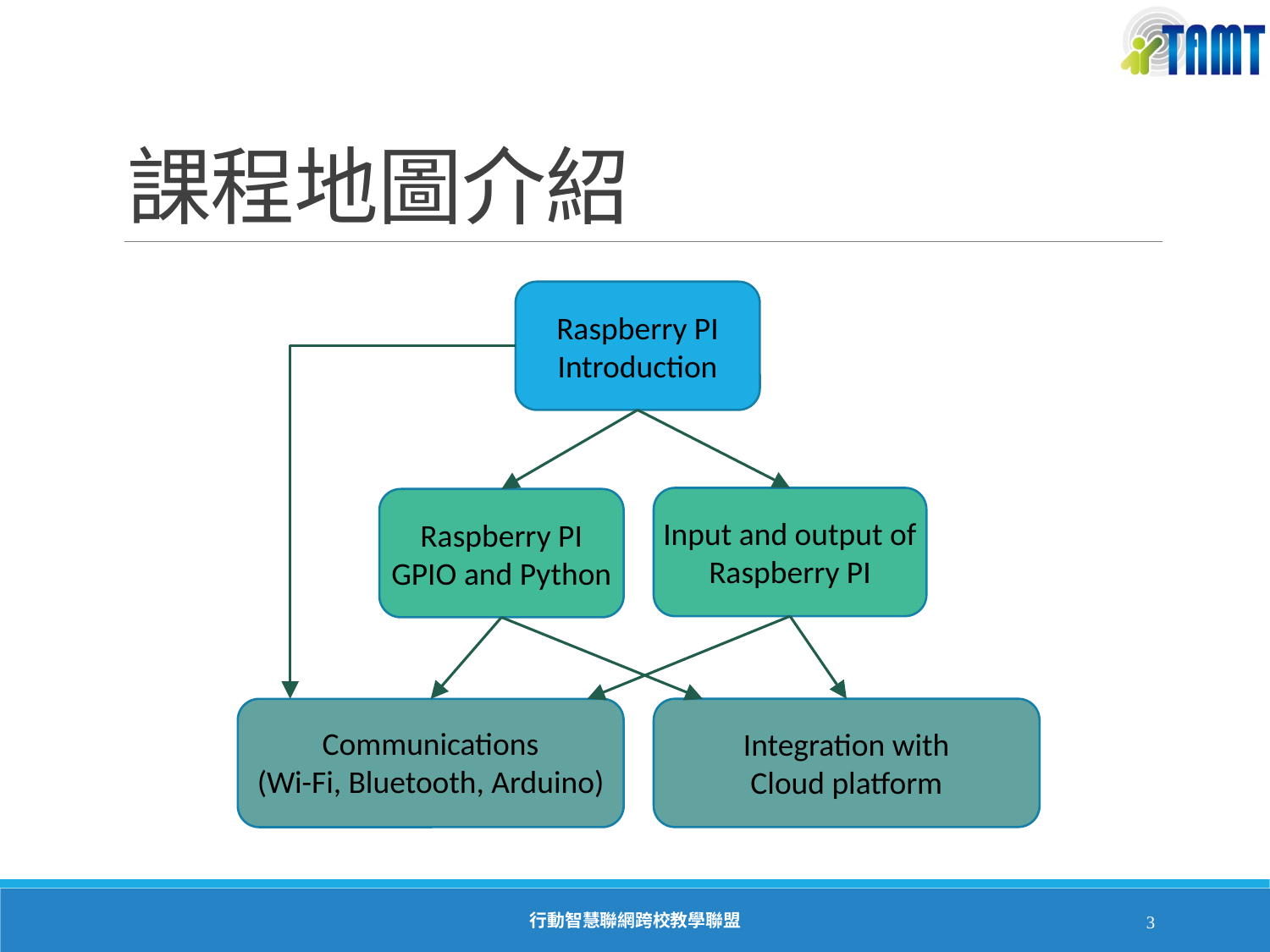

# 課程地圖介紹

Raspberry PI
Introduction

Input and output of
Raspberry PI
Raspberry PI
GPIO and Python

Communications
(Wi-Fi, Bluetooth, Arduino)
Integration with
Cloud platform
行動智慧聯網跨校教學聯盟
3